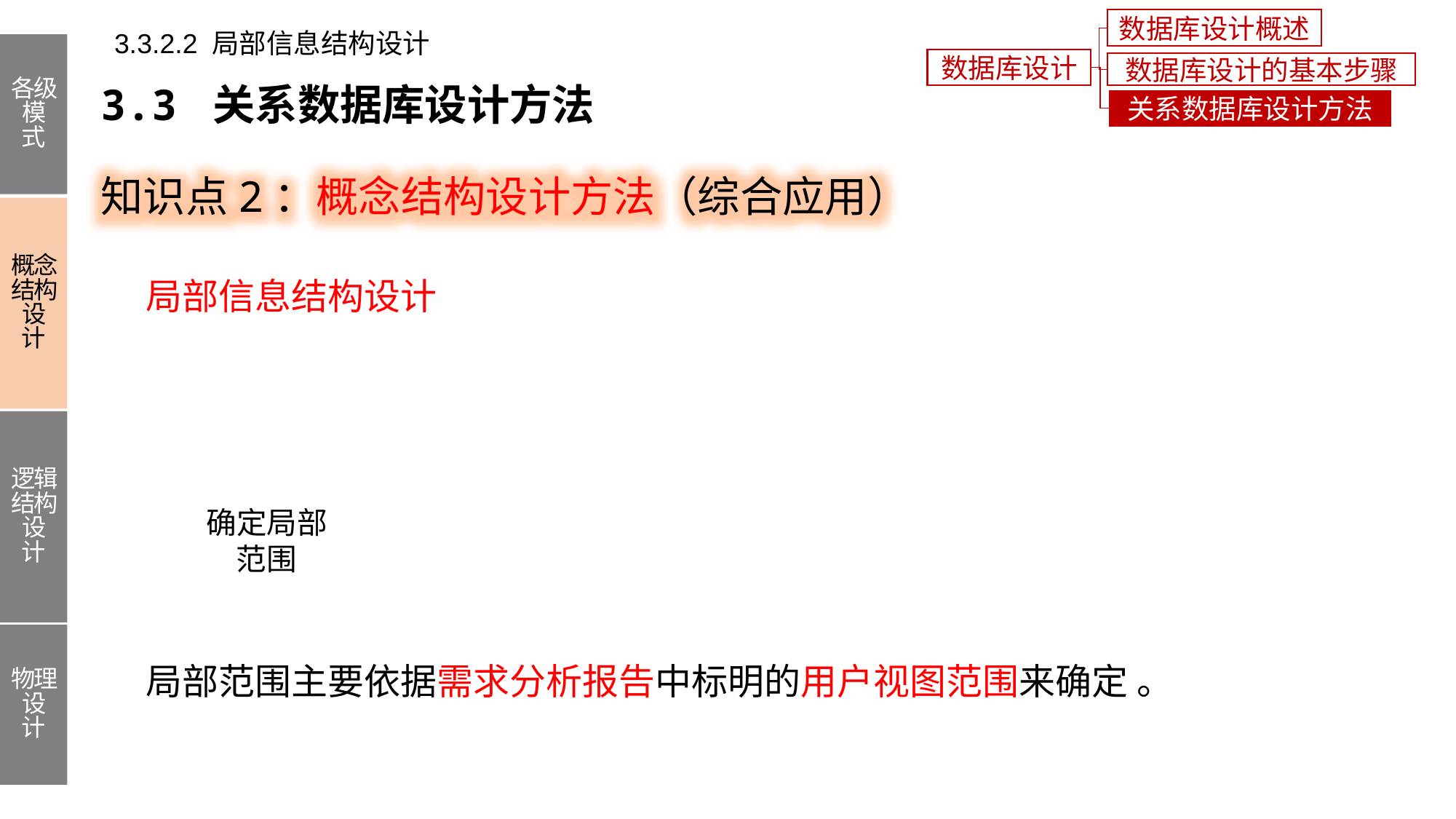

数据库设计概述
3.3.2.2 局部信息结构设计
各级模式
概念结构设计
逻辑结构设计
物理设计
数据库设计
数据库设计的基本步骤
3.3 关系数据库设计方法
关系数据库设计方法
知识点2：概念结构设计方法（综合应用）
局部信息结构设计
确定局部范围
选择实体
选择实体的关键字属性
确定实体间联系
确定实体的属性
局部范围主要依据需求分析报告中标明的用户视图范围来确定 。